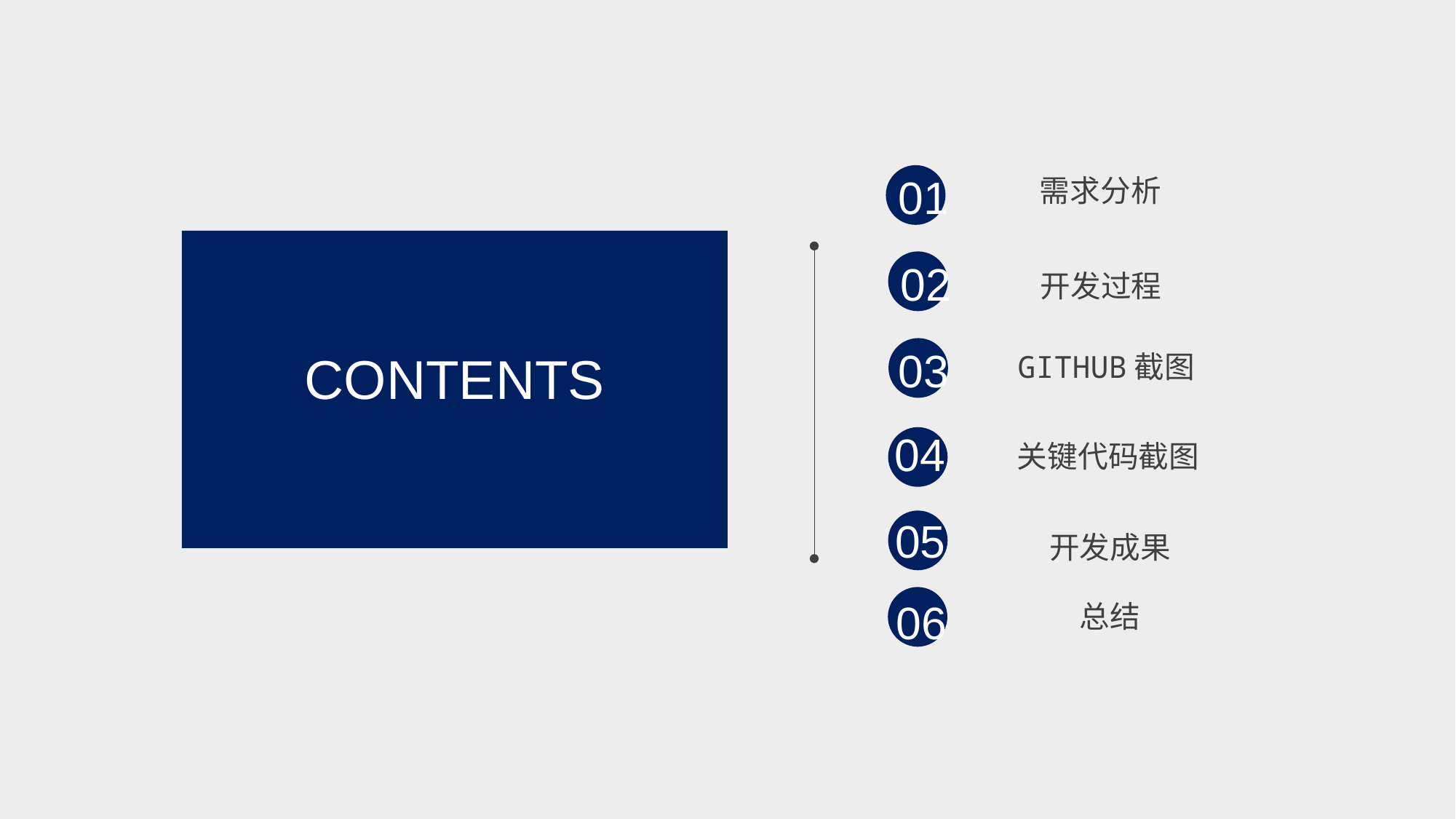

01

需求分析

02

开发过程
03

CONTENTS
GITHUB截图
04

关键代码截图
05

开发成果

06
总结